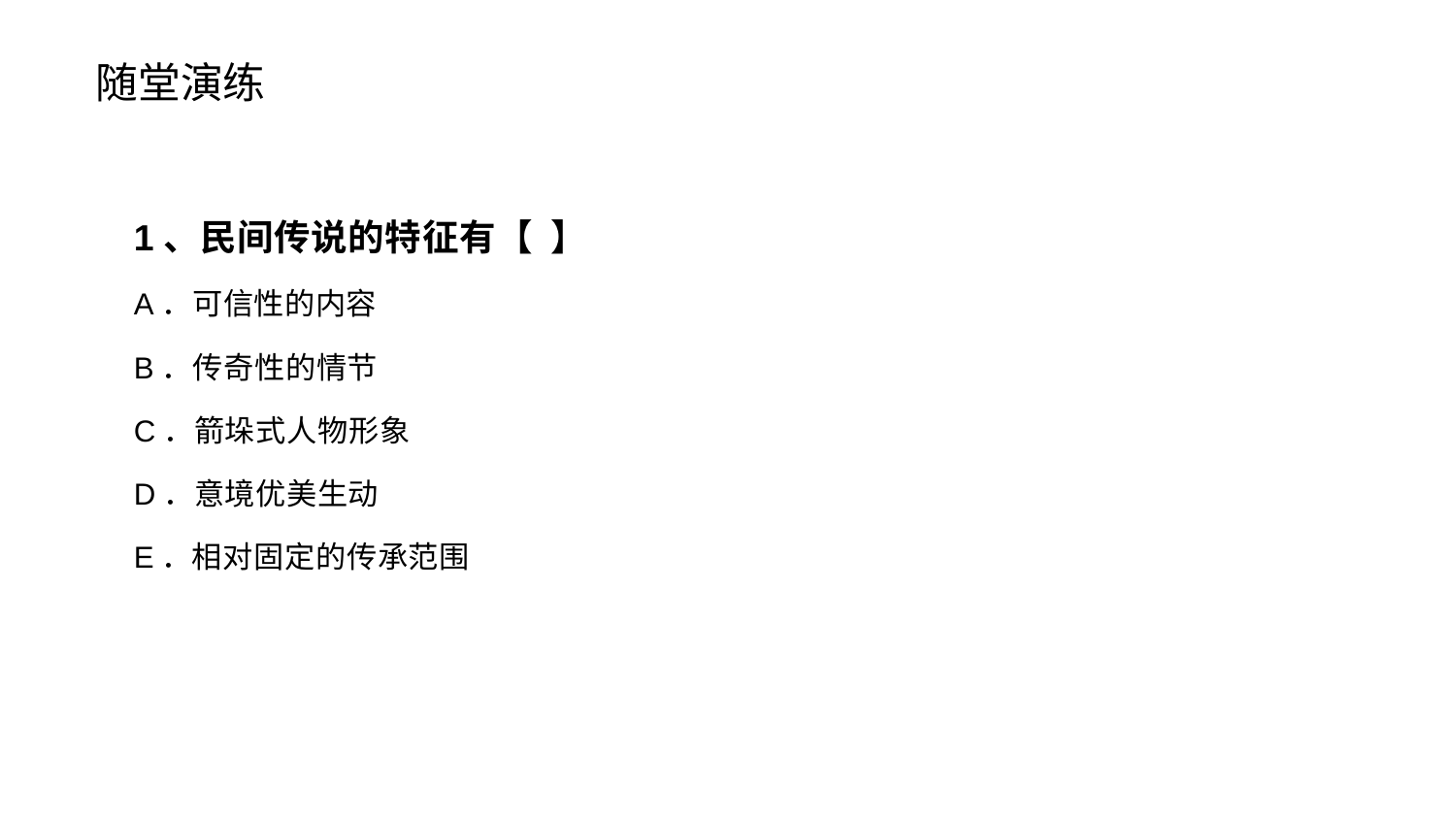

随堂演练
1、民间传说的特征有【  】
A．可信性的内容
B．传奇性的情节
C．箭垛式人物形象
D．意境优美生动
E．相对固定的传承范围